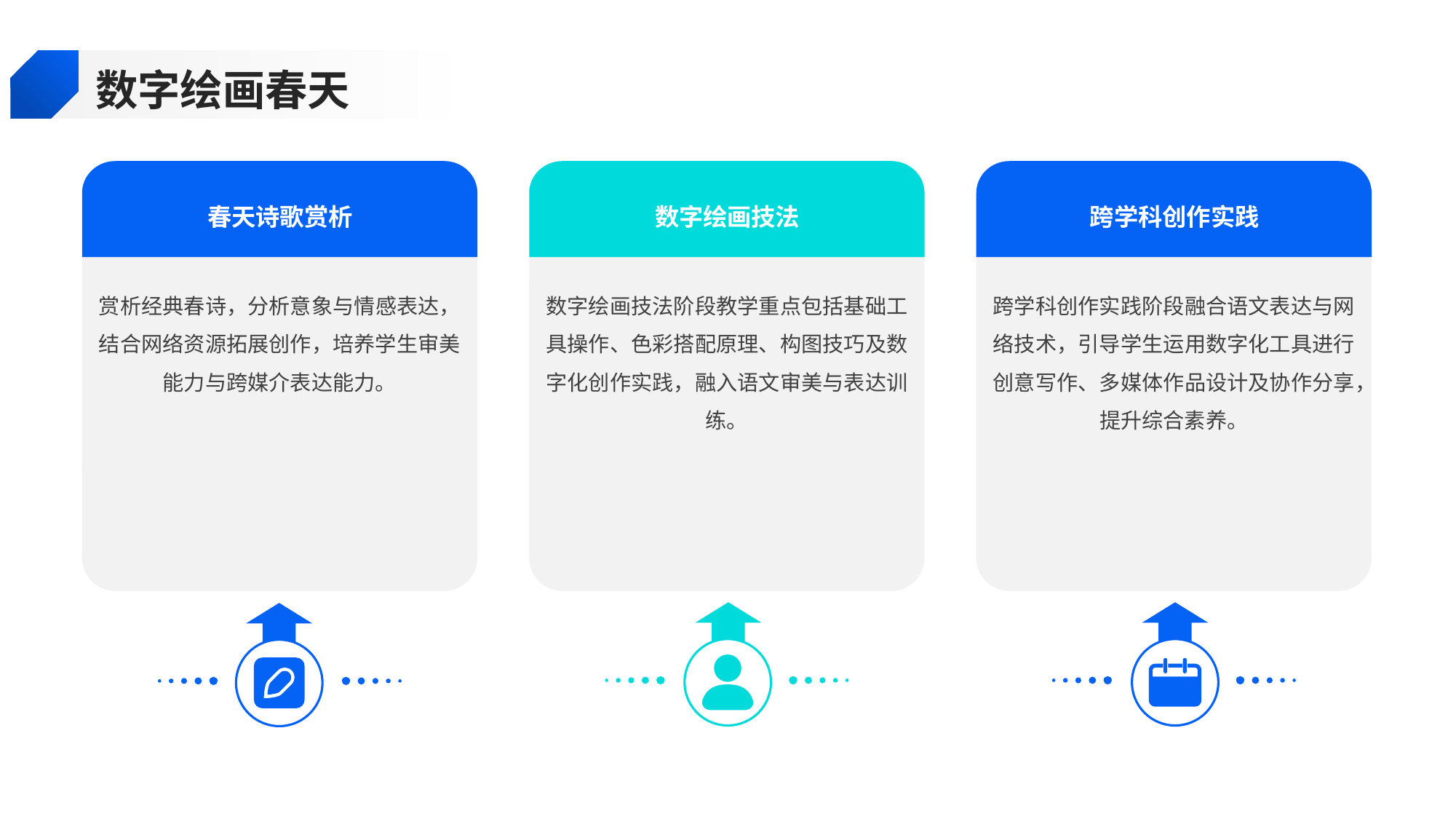

数字绘画春天

春天诗歌赏析
数字绘画技法
跨学科创作实践
赏析经典春诗，分析意象与情感表达，结合网络资源拓展创作，培养学生审美能力与跨媒介表达能力。
数字绘画技法阶段教学重点包括基础工具操作、色彩搭配原理、构图技巧及数字化创作实践，融入语文审美与表达训练。
跨学科创作实践阶段融合语文表达与网络技术，引导学生运用数字化工具进行创意写作、多媒体作品设计及协作分享，提升综合素养。